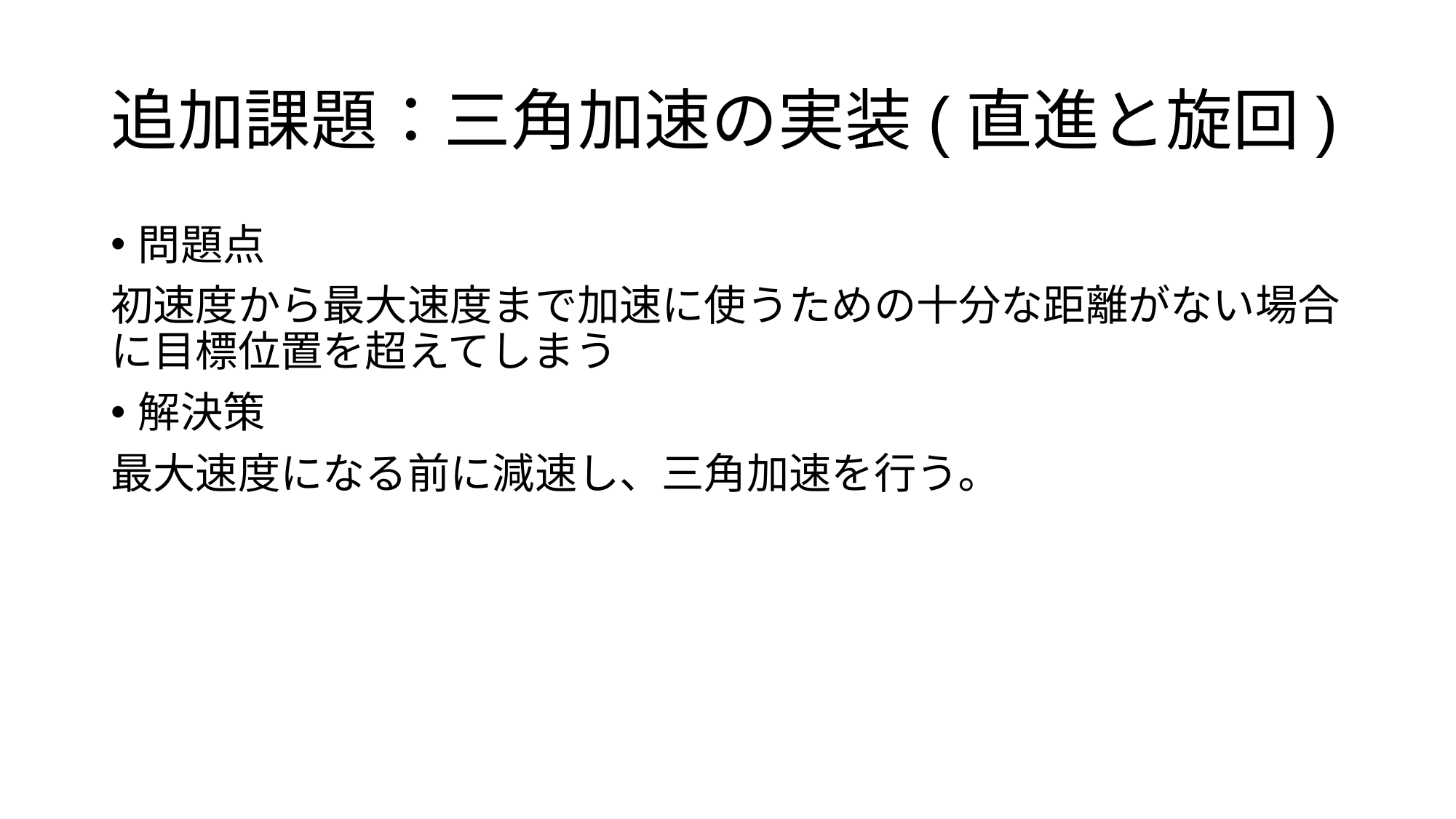

# 追加課題：三角加速の実装(直進と旋回)
問題点
初速度から最大速度まで加速に使うための十分な距離がない場合に目標位置を超えてしまう
解決策
最大速度になる前に減速し、三角加速を行う｡